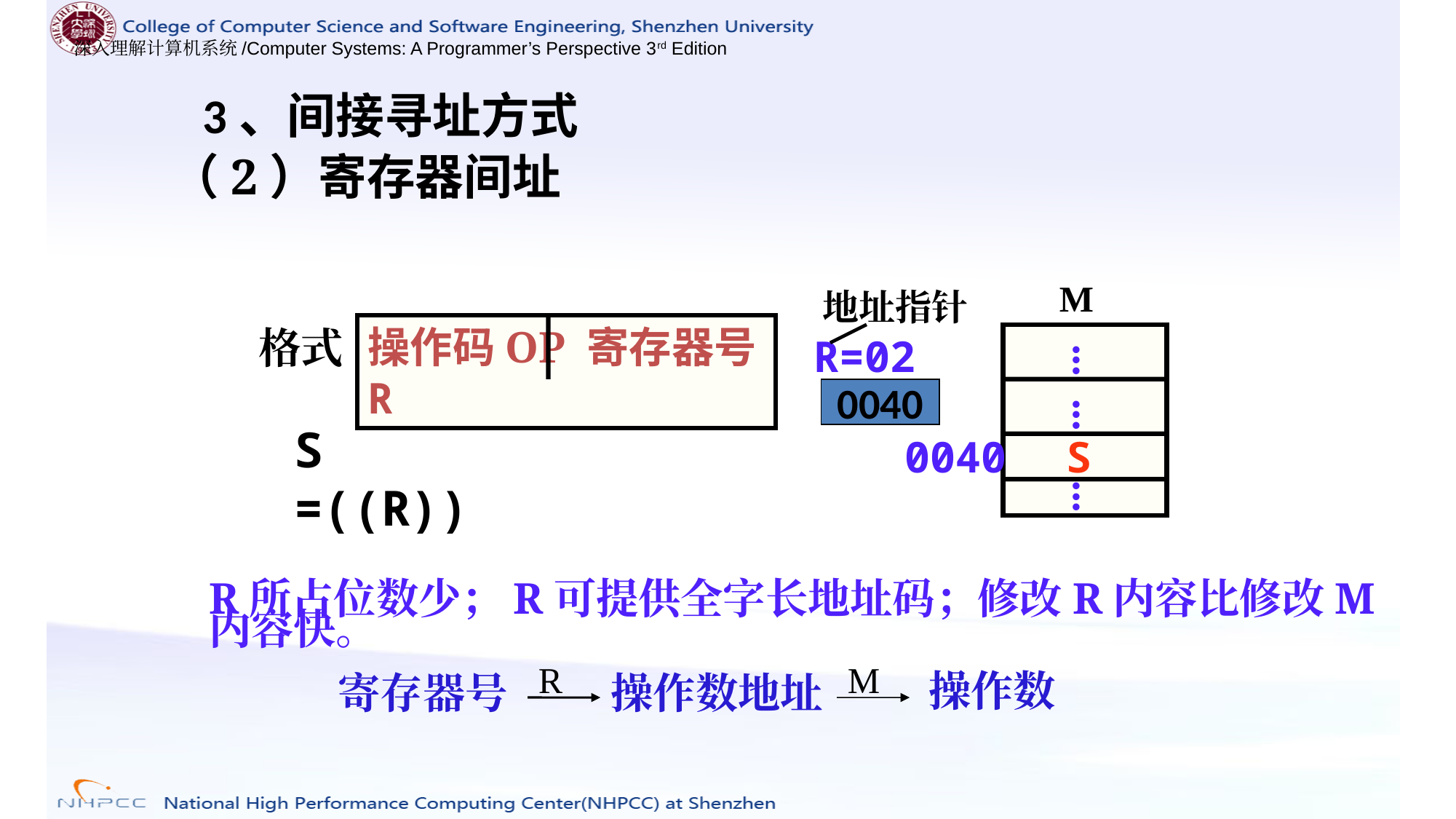

# 3、间接寻址方式
（2）寄存器间址

 M
地址指针
格式
操作码OP 寄存器号R

R=02

...
0040
...
S =((R))
0040
 S
...
R所占位数少；R可提供全字长地址码；修改R内容比修改M内容快。
R
M
操作数
寄存器号
操作数地址

23